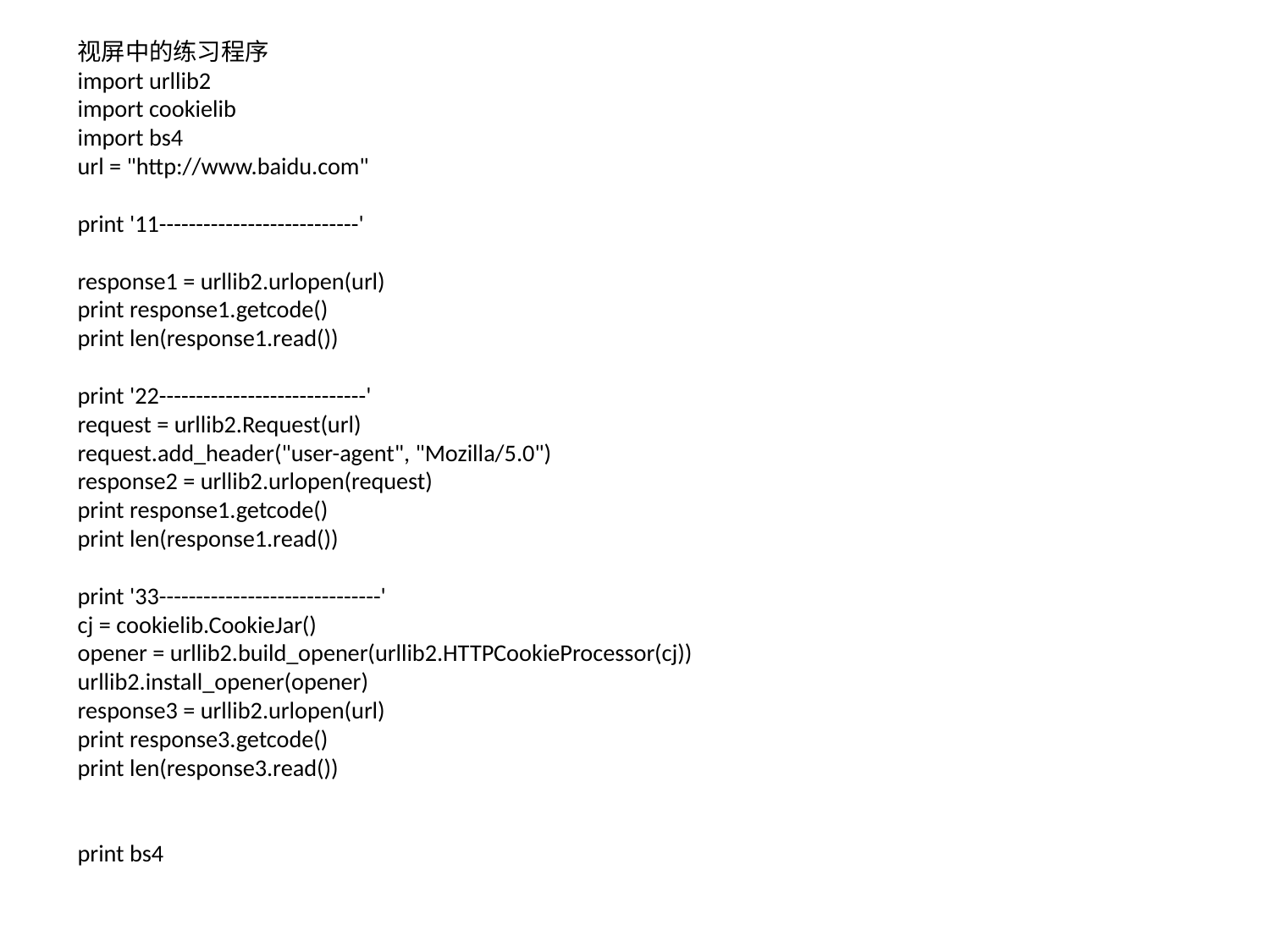

# 视屏中的练习程序 import urllib2 import cookielib import bs4 url = "http://www.baidu.com" print '11---------------------------' response1 = urllib2.urlopen(url) print response1.getcode() print len(response1.read()) print '22----------------------------' request = urllib2.Request(url) request.add_header("user-agent", "Mozilla/5.0") response2 = urllib2.urlopen(request) print response1.getcode() print len(response1.read()) print '33------------------------------' cj = cookielib.CookieJar() opener = urllib2.build_opener(urllib2.HTTPCookieProcessor(cj)) urllib2.install_opener(opener) response3 = urllib2.urlopen(url) print response3.getcode() print len(response3.read()) print bs4